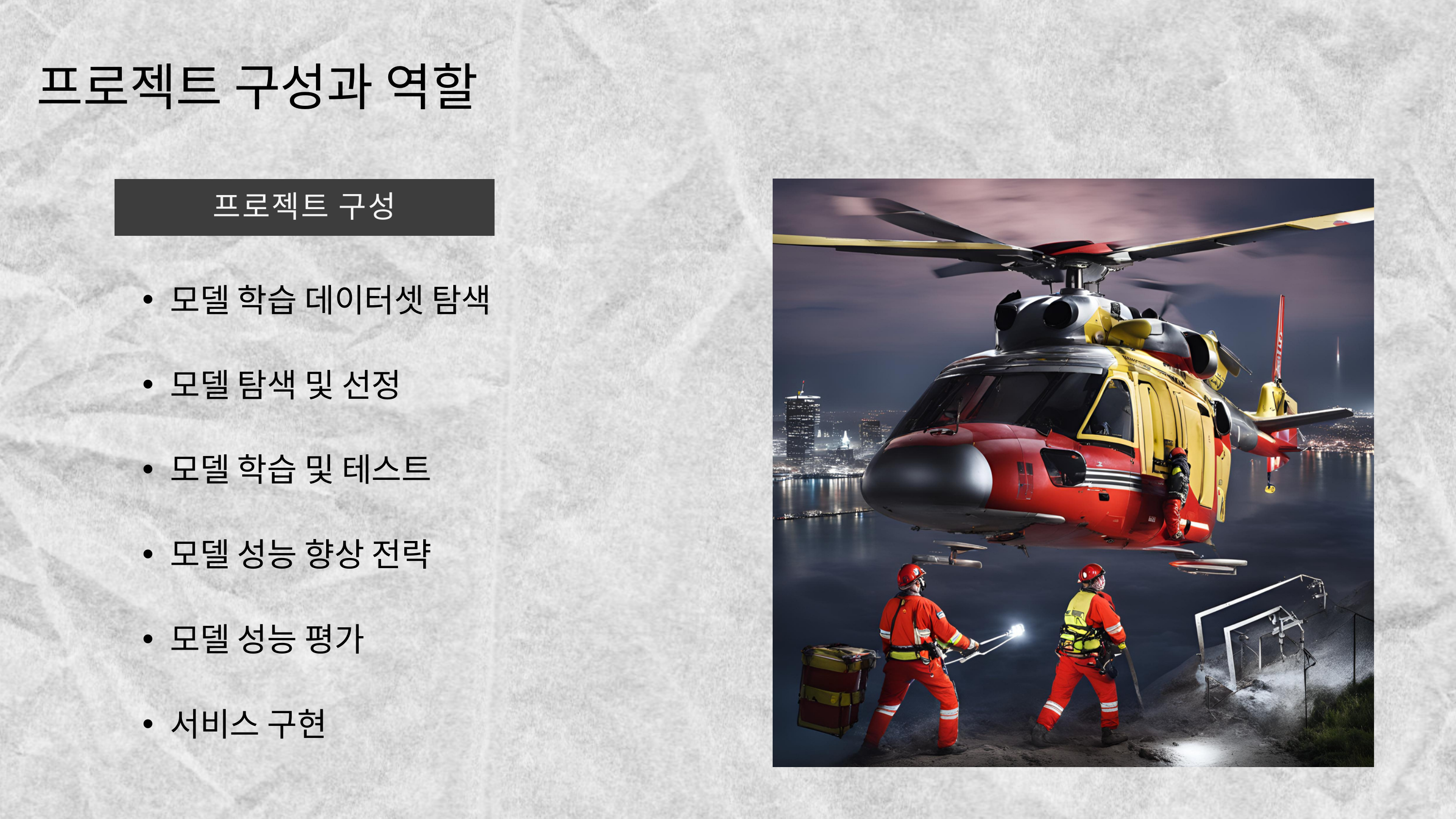

프로젝트 구성과 역할

프로젝트 구성

모델 학습 데이터셋 탐색

모델 탐색 및 선정

모델 학습 및 테스트

모델 성능 향상 전략

모델 성능 평가

서비스 구현